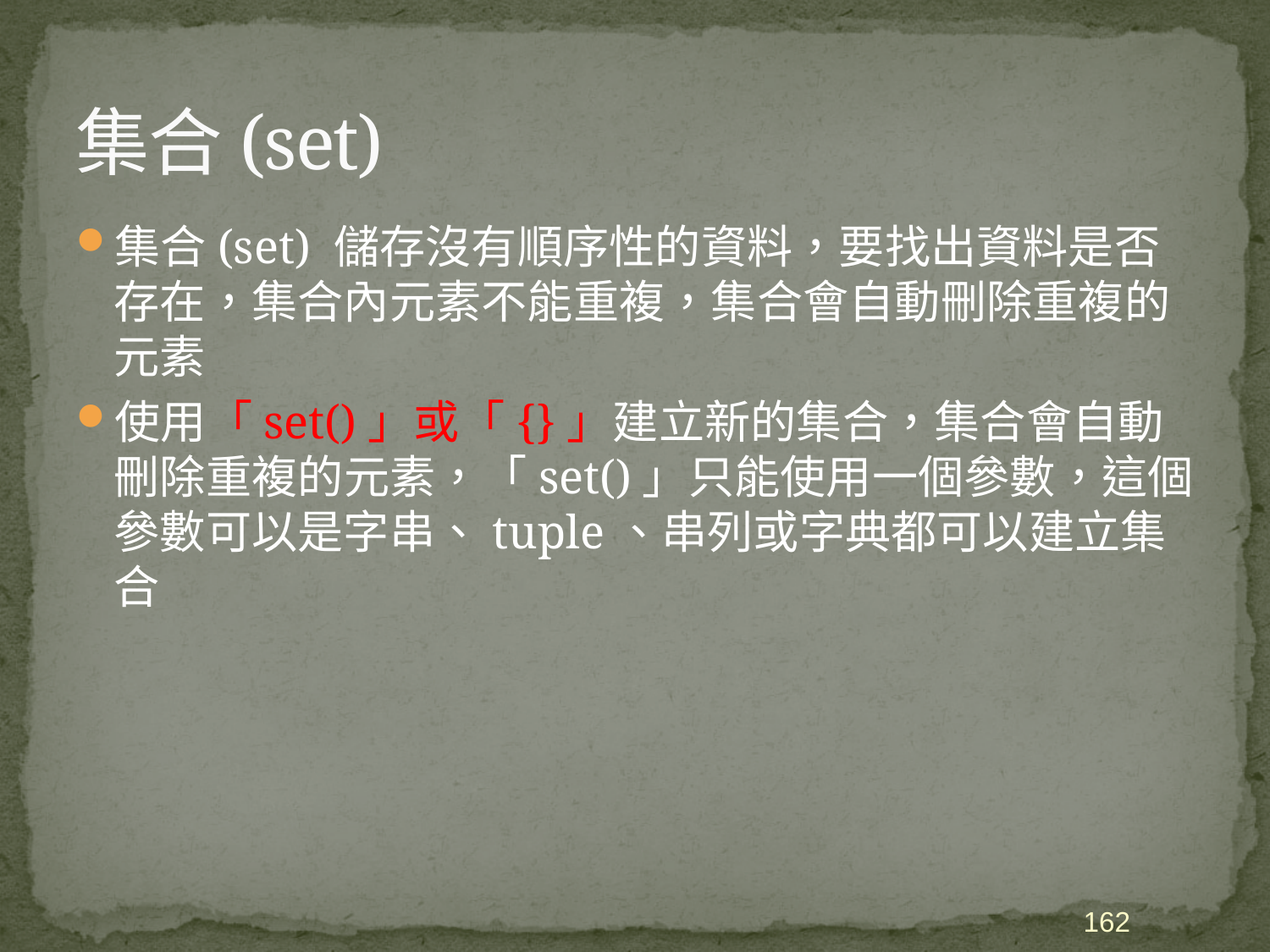

# 集合(set)
集合(set) 儲存沒有順序性的資料，要找出資料是否存在，集合內元素不能重複，集合會自動刪除重複的元素
使用「set()」或「{}」建立新的集合，集合會自動刪除重複的元素，「set()」只能使用一個參數，這個參數可以是字串、tuple、串列或字典都可以建立集合

162